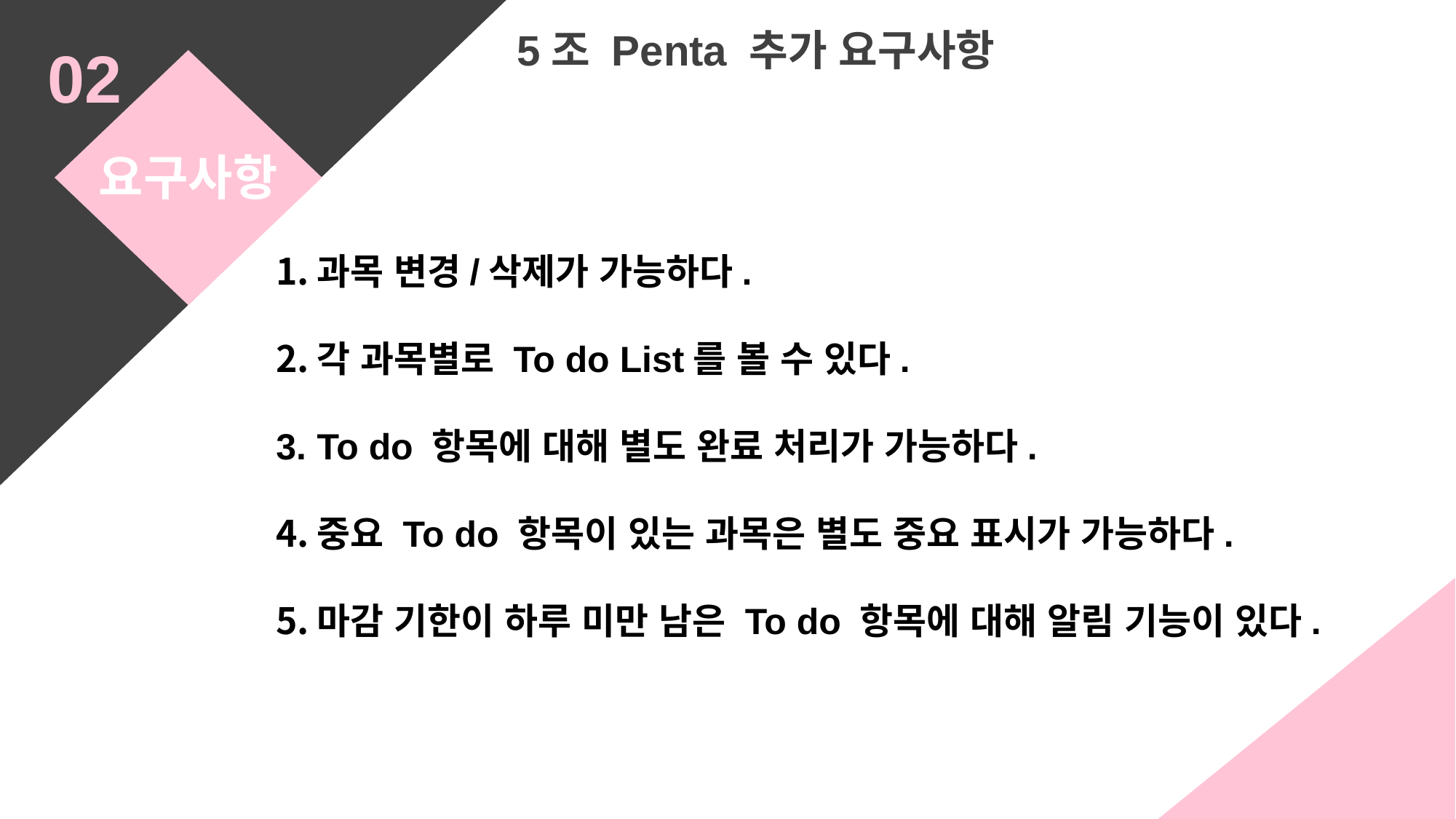

5조 Penta 추가 요구사항
02
요구사항
과목 변경/삭제가 가능하다.
각 과목별로 To do List를 볼 수 있다.
To do 항목에 대해 별도 완료 처리가 가능하다.
중요 To do 항목이 있는 과목은 별도 중요 표시가 가능하다.
마감 기한이 하루 미만 남은 To do 항목에 대해 알림 기능이 있다.